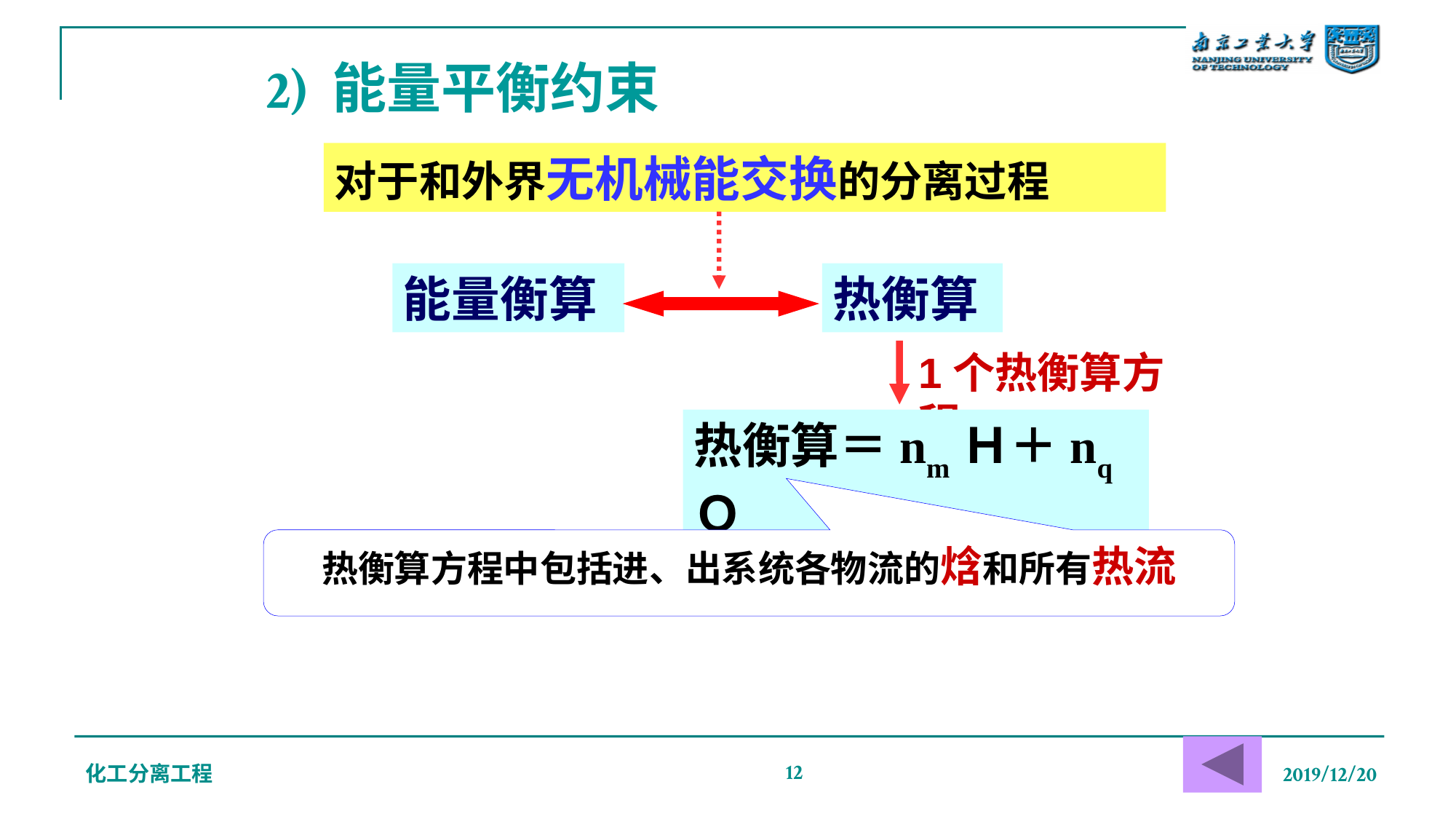

# 2) 能量平衡约束
对于和外界无机械能交换的分离过程

能量衡算
热衡算

1个热衡算方程
热衡算＝nmＨ＋nqＱ
热衡算方程中包括进、出系统各物流的焓和所有热流
化工分离工程
12
2019/12/20